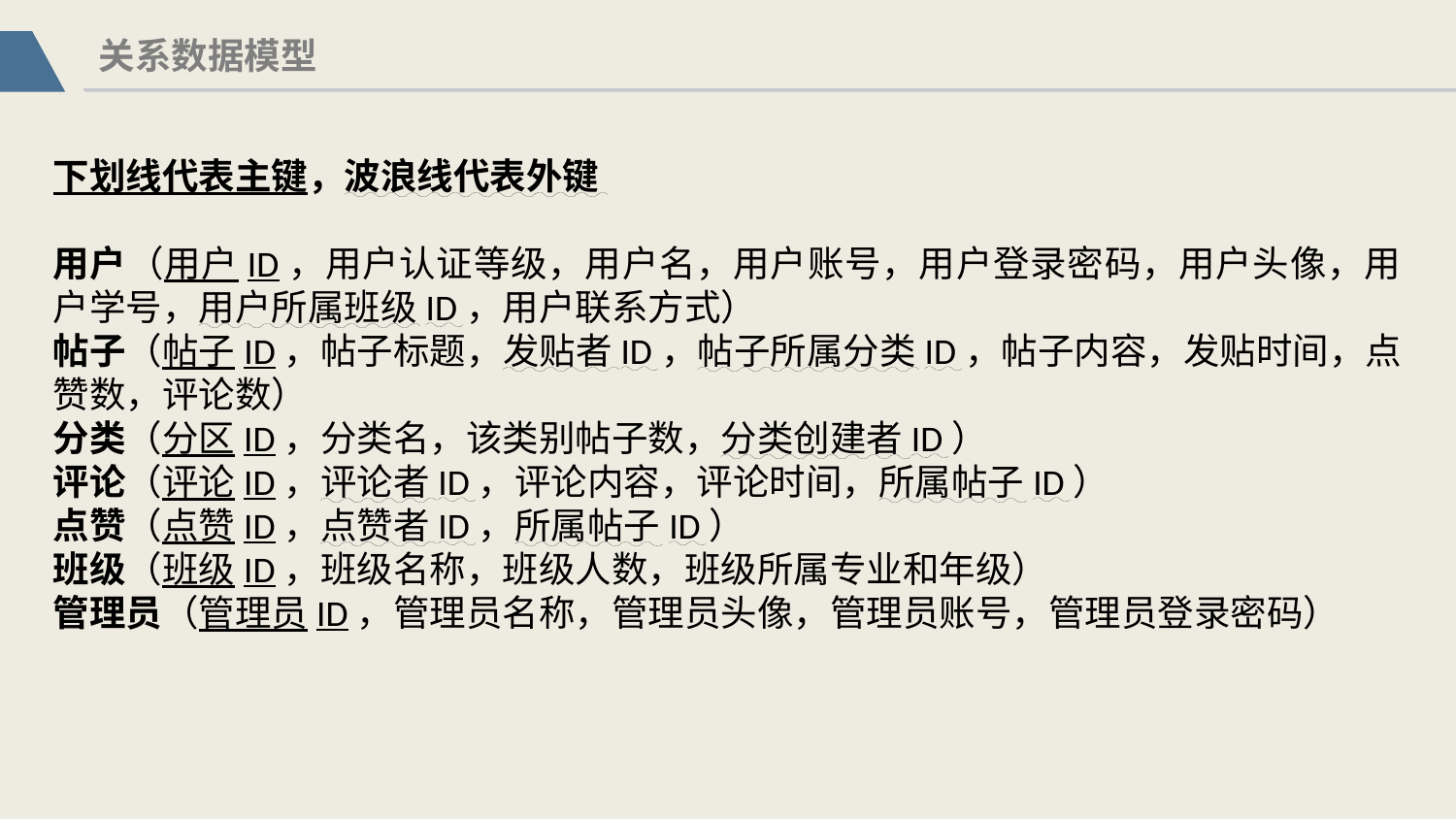

关系数据模型
下划线代表主键，波浪线代表外键

用户（用户ID，用户认证等级，用户名，用户账号，用户登录密码，用户头像，用户学号，用户所属班级ID，用户联系方式）
帖子（帖子ID，帖子标题，发贴者ID，帖子所属分类ID，帖子内容，发贴时间，点赞数，评论数）
分类（分区ID，分类名，该类别帖子数，分类创建者ID）
评论（评论ID，评论者ID，评论内容，评论时间，所属帖子ID）
点赞（点赞ID，点赞者ID，所属帖子ID）
班级（班级ID，班级名称，班级人数，班级所属专业和年级）
管理员（管理员ID，管理员名称，管理员头像，管理员账号，管理员登录密码）